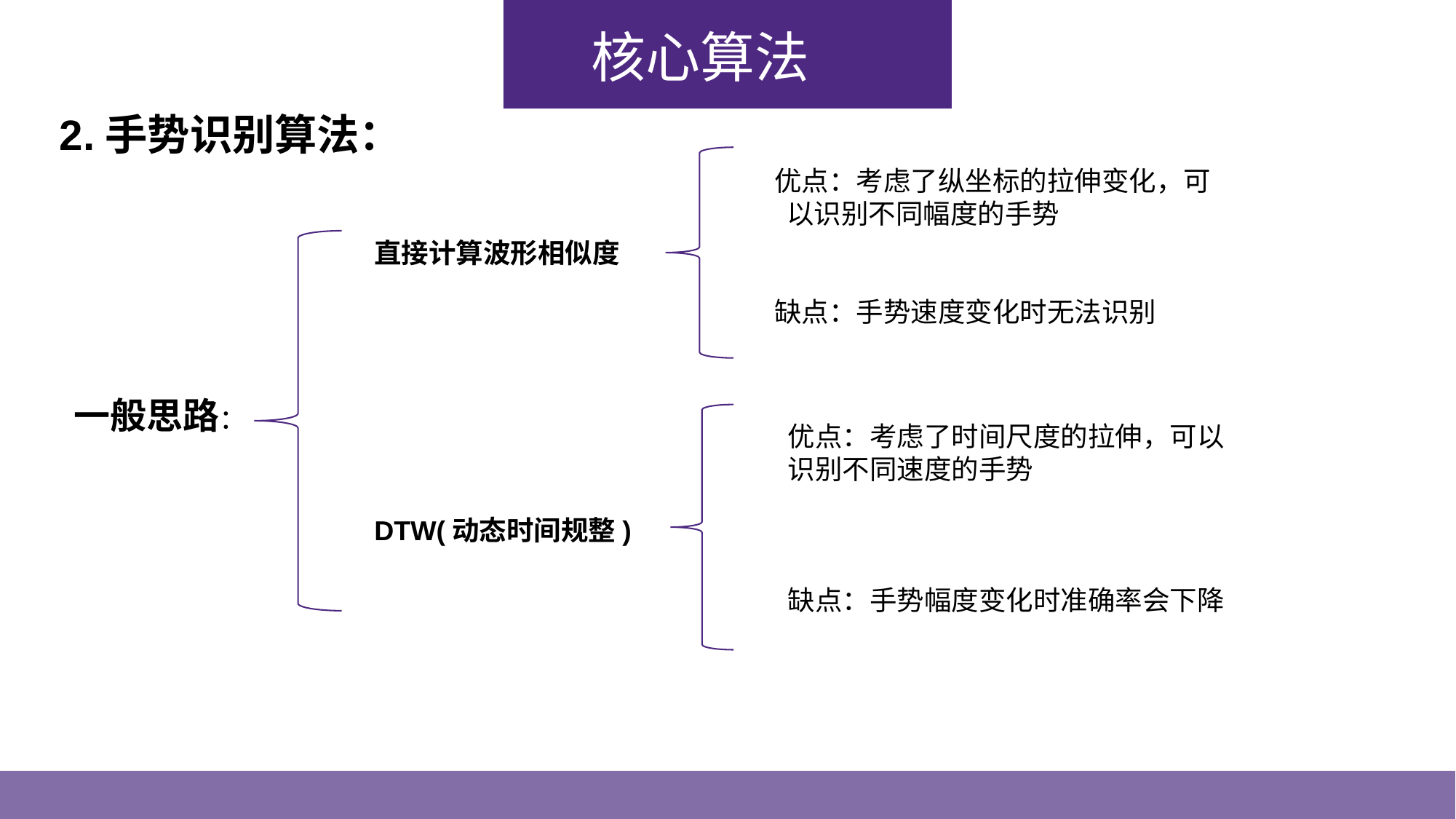

核心算法

2.手势识别算法：

优点：考虑了纵坐标的拉伸变化，可      以识别不同幅度的手势

缺点：手势速度变化时无法识别

直接计算波形相似度

一般思路：

优点：考虑了时间尺度的拉伸，可以识别不同速度的手势

缺点：手势幅度变化时准确率会下降

DTW(动态时间规整)